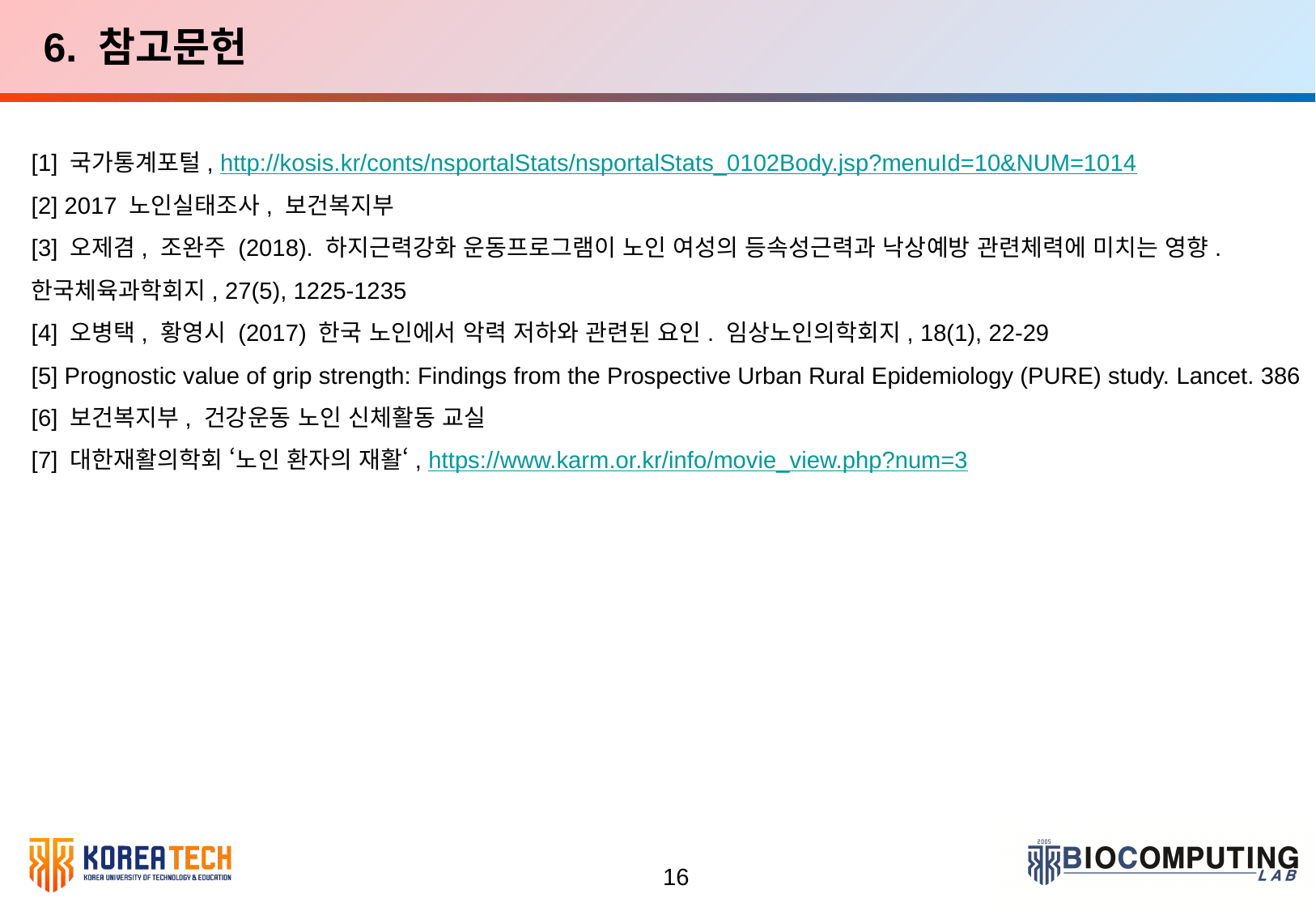

6. 참고문헌
6. 연구 일정

[1] 국가통계포털, http://kosis.kr/conts/nsportalStats/nsportalStats_0102Body.jsp?menuId=10&NUM=1014
[2] 2017 노인실태조사, 보건복지부
[3] 오제겸, 조완주 (2018). 하지근력강화 운동프로그램이 노인 여성의 등속성근력과 낙상예방 관련체력에 미치는 영향. 한국체육과학회지, 27(5), 1225-1235
[4] 오병택, 황영시 (2017) 한국 노인에서 악력 저하와 관련된 요인. 임상노인의학회지, 18(1), 22-29
[5] Prognostic value of grip strength: Findings from the Prospective Urban Rural Epidemiology (PURE) study. Lancet. 386
[6] 보건복지부, 건강운동 노인 신체활동 교실
[7] 대한재활의학회 ‘노인 환자의 재활‘, https://www.karm.or.kr/info/movie_view.php?num=3
16